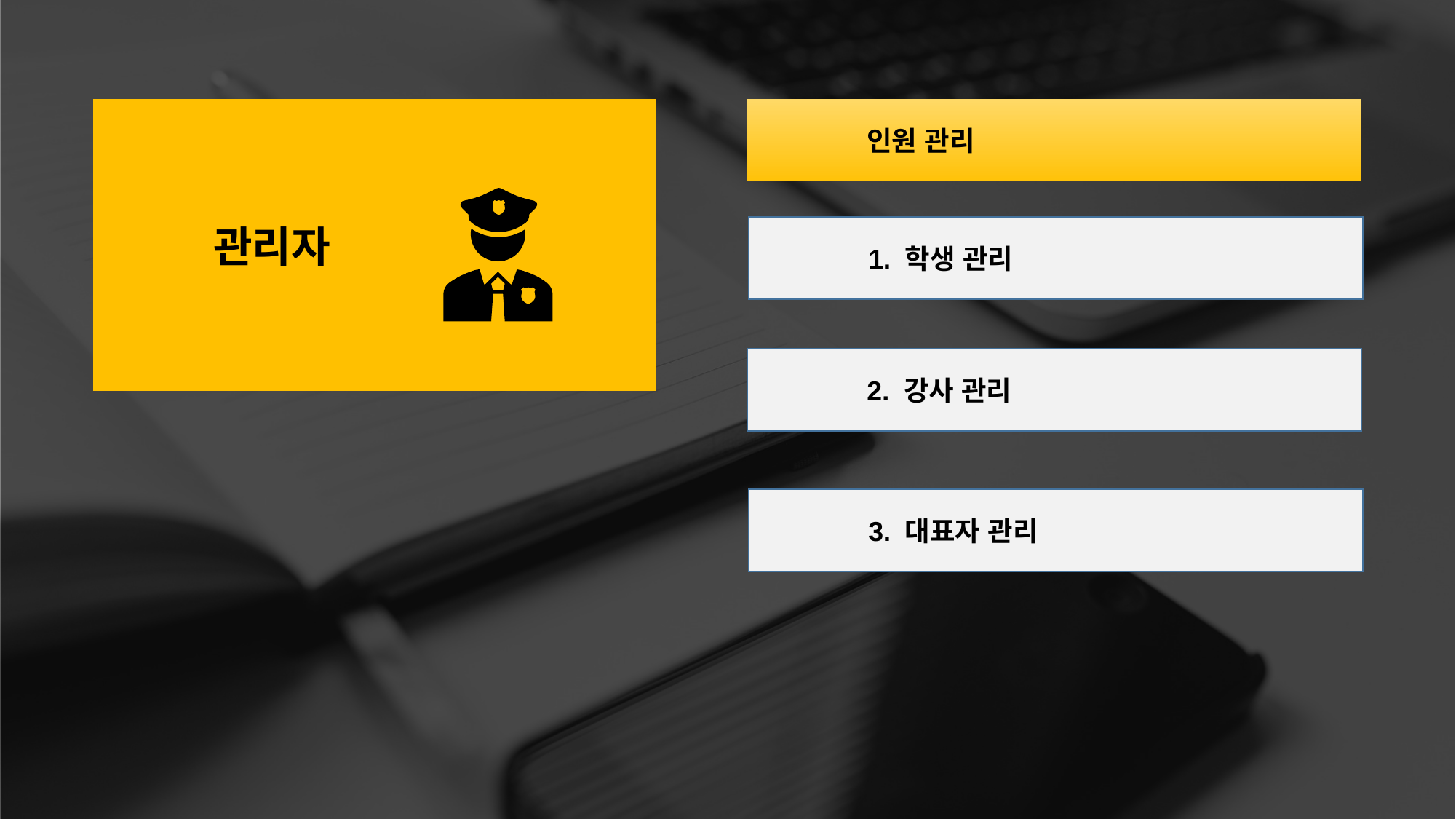

인원 관리
	관리자

	1. 학생 관리

	2. 강사 관리
	3. 대표자 관리